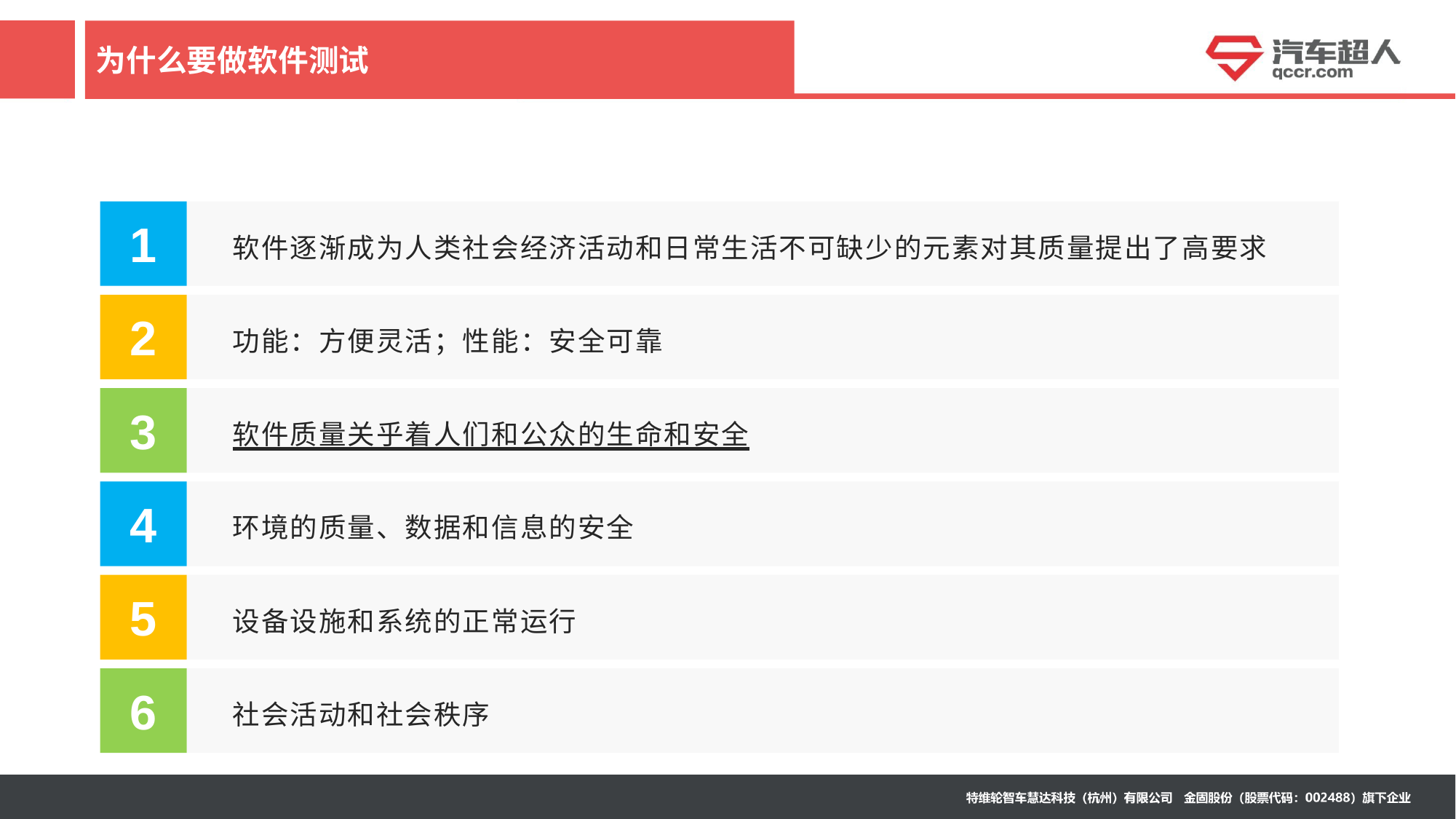

# 为什么要做软件测试

1
软件逐渐成为人类社会经济活动和日常生活不可缺少的元素对其质量提出了高要求

2
功能：方便灵活；性能：安全可靠

3
软件质量关乎着人们和公众的生命和安全

4
环境的质量、数据和信息的安全

5
设备设施和系统的正常运行

6
社会活动和社会秩序